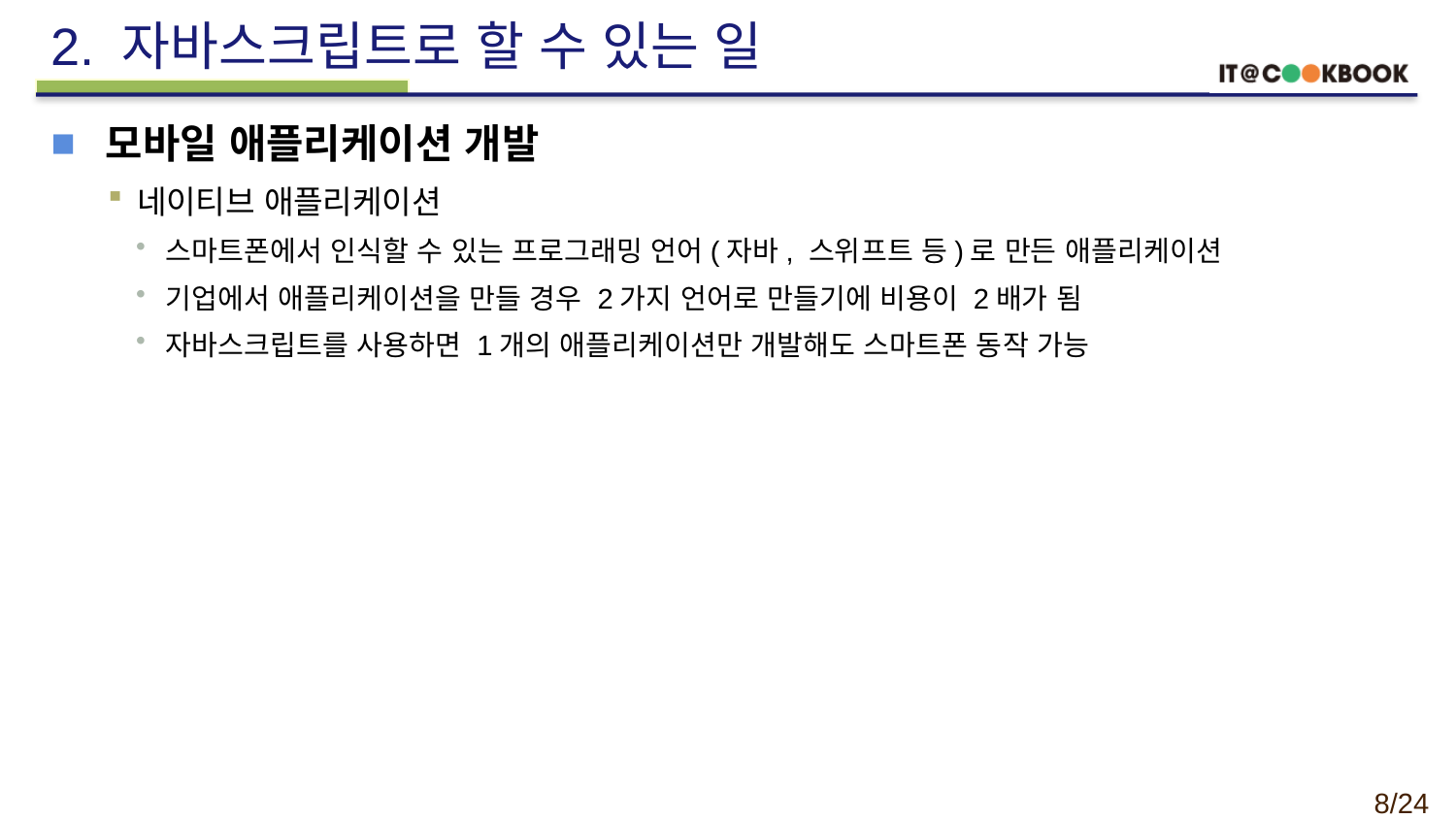

# 2. 자바스크립트로 할 수 있는 일
모바일 애플리케이션 개발
네이티브 애플리케이션
스마트폰에서 인식할 수 있는 프로그래밍 언어(자바, 스위프트 등)로 만든 애플리케이션
기업에서 애플리케이션을 만들 경우 2가지 언어로 만들기에 비용이 2배가 됨
자바스크립트를 사용하면 1개의 애플리케이션만 개발해도 스마트폰 동작 가능